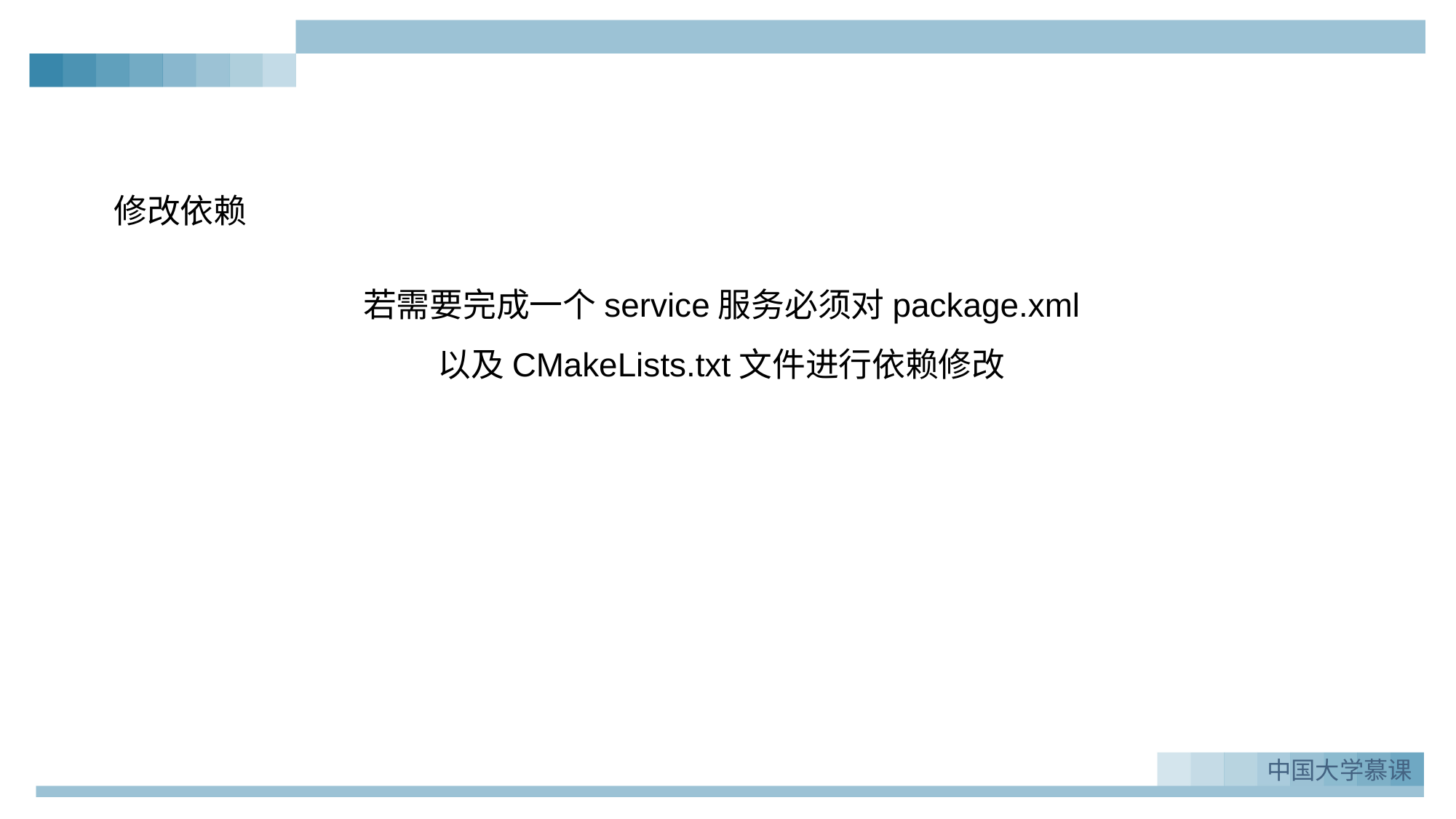

修改依赖
若需要完成一个service服务必须对package.xml
以及CMakeLists.txt文件进行依赖修改

中国大学慕课